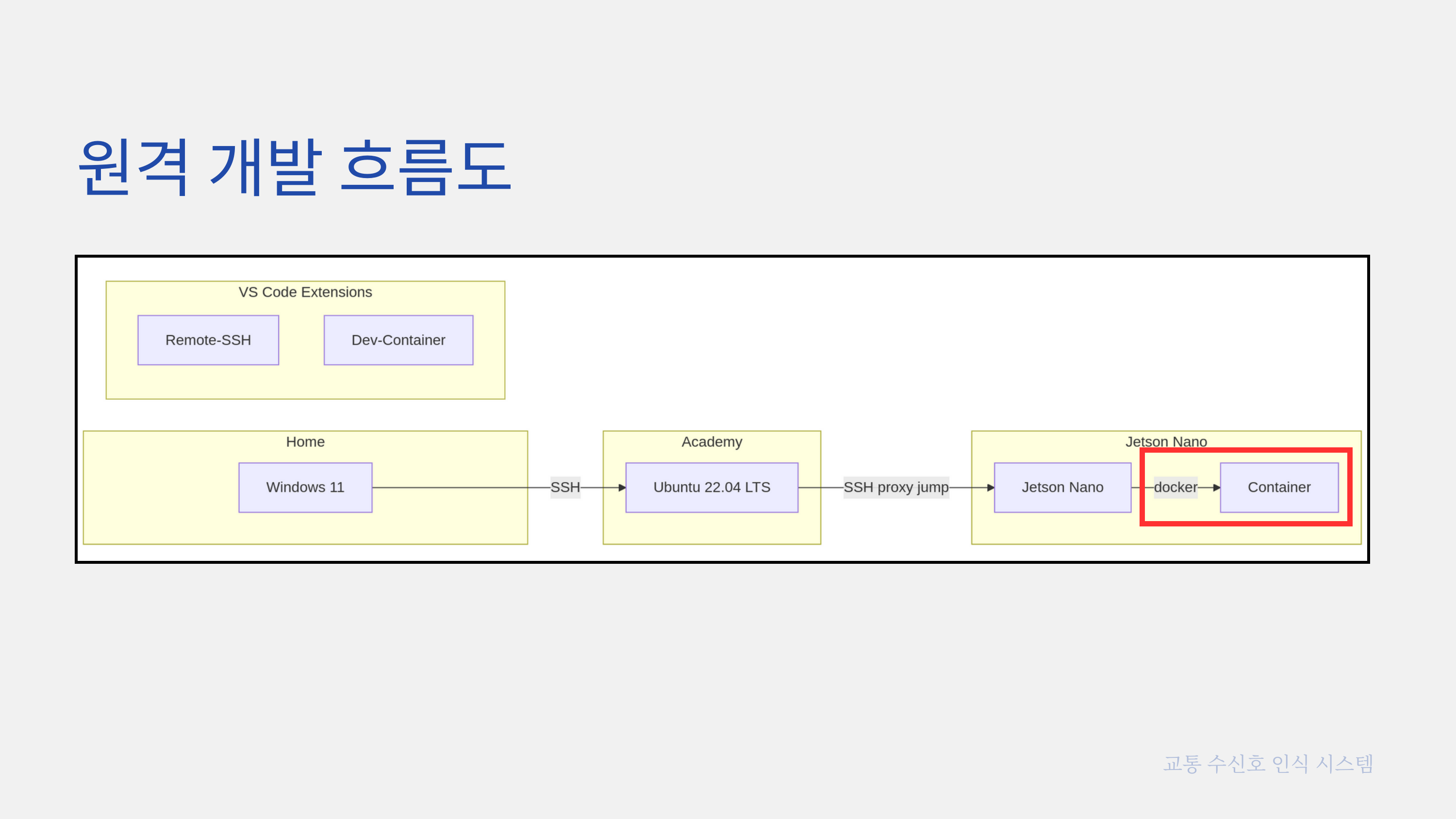

원격 개발 흐름도

교통 수신호 인식 시스템